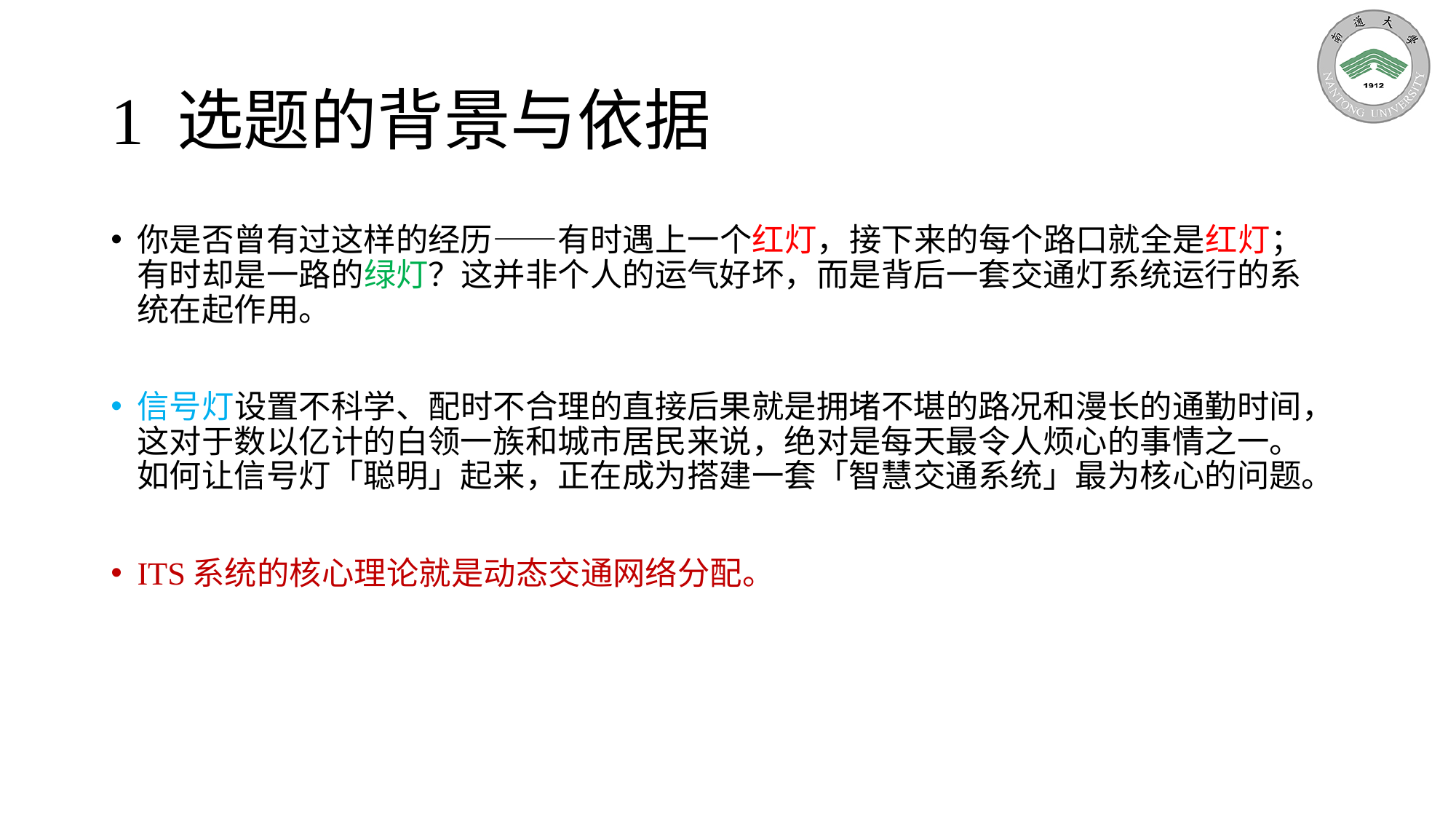

# 1 选题的背景与依据
你是否曾有过这样的经历——有时遇上一个红灯，接下来的每个路口就全是红灯；有时却是一路的绿灯？这并非个人的运气好坏，而是背后一套交通灯系统运行的系统在起作用。

信号灯设置不科学、配时不合理的直接后果就是拥堵不堪的路况和漫长的通勤时间，这对于数以亿计的白领一族和城市居民来说，绝对是每天最令人烦心的事情之一。如何让信号灯「聪明」起来，正在成为搭建一套「智慧交通系统」最为核心的问题。

ITS系统的核心理论就是动态交通网络分配。